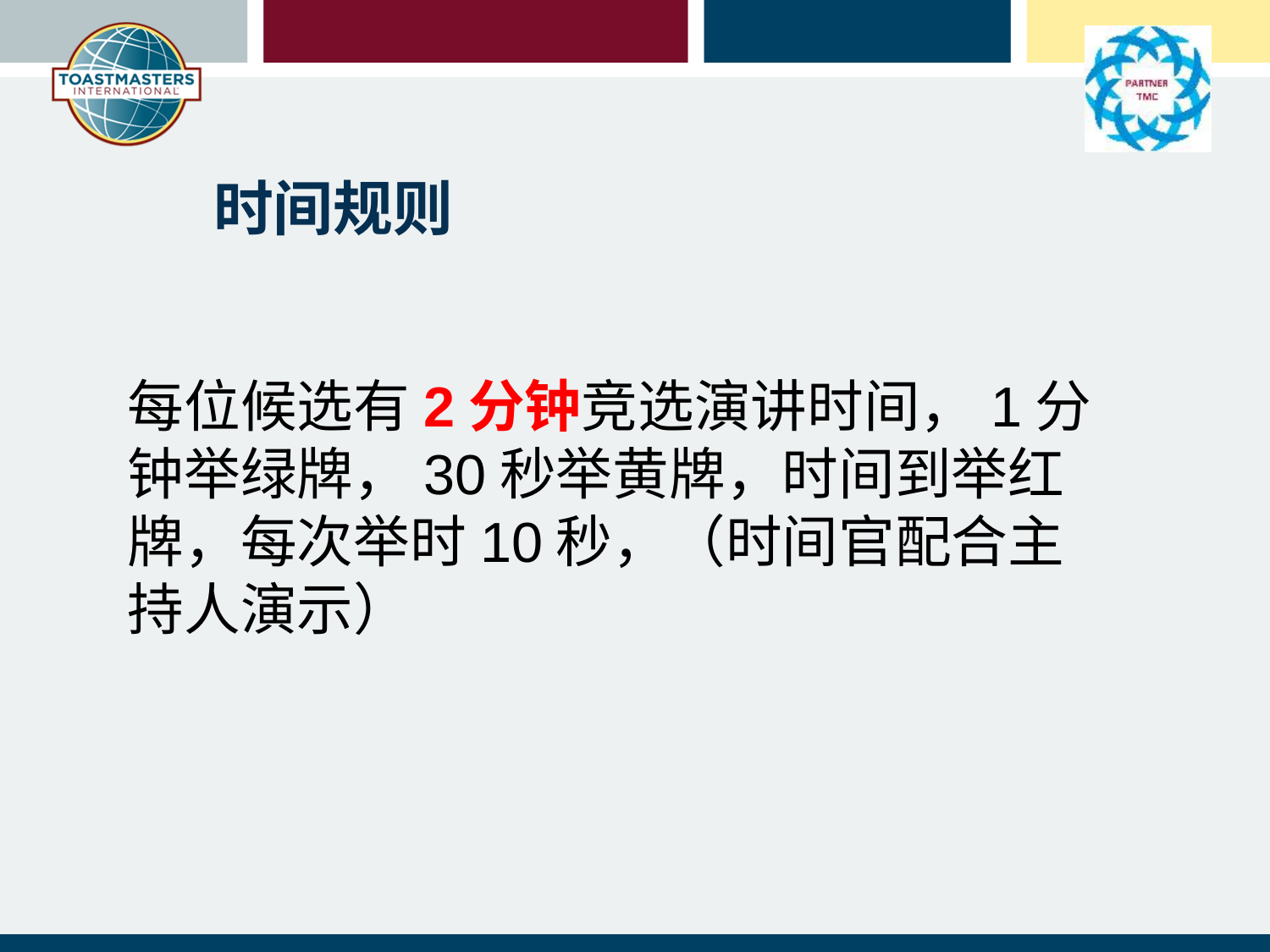

时间规则

每位候选有2分钟竞选演讲时间，1分钟举绿牌，30秒举黄牌，时间到举红牌，每次举时10秒，（时间官配合主持人演示）